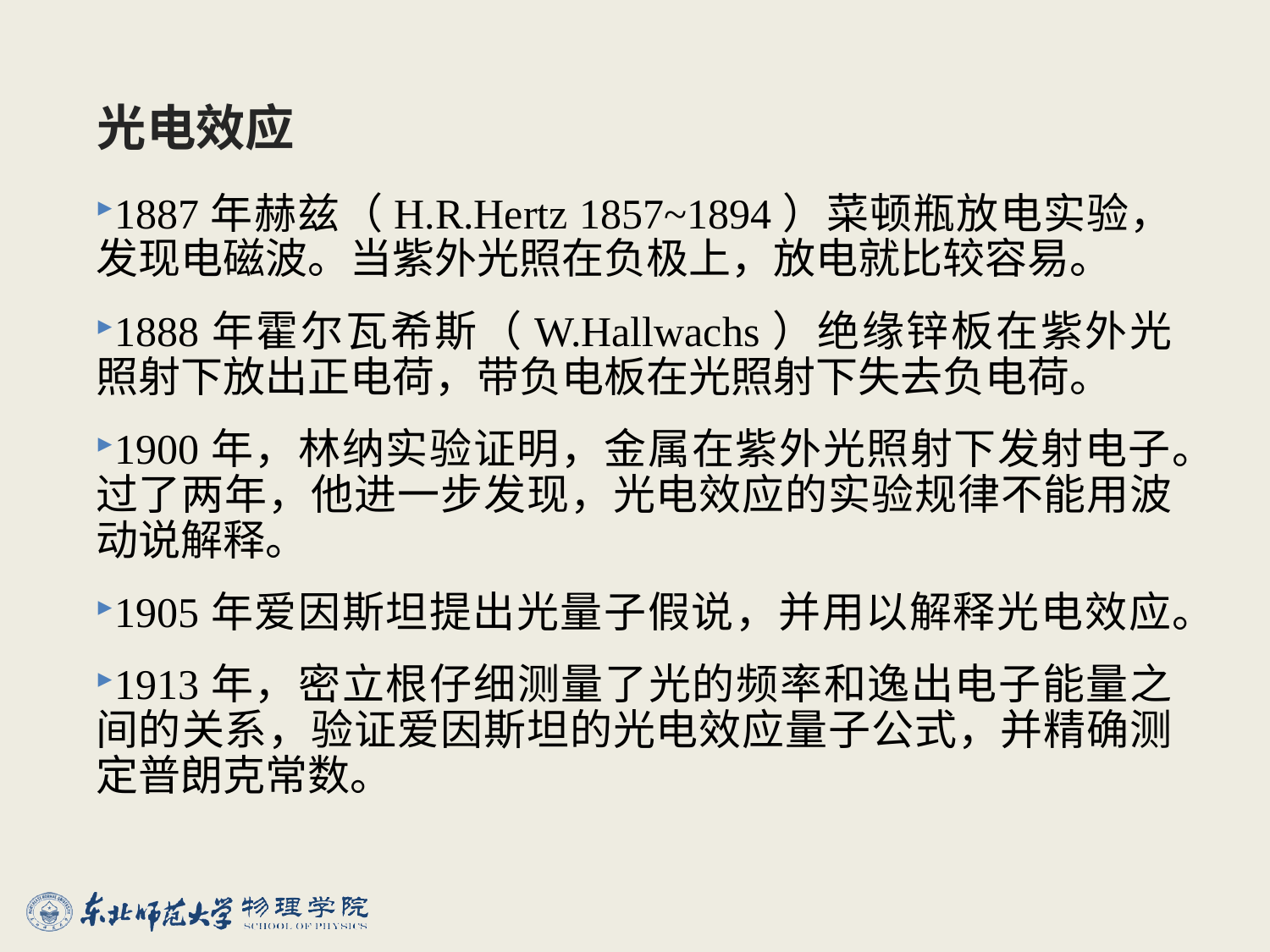

# 光电效应
1887年赫兹（H.R.Hertz 1857~1894）菜顿瓶放电实验，发现电磁波。当紫外光照在负极上，放电就比较容易。
1888年霍尔瓦希斯（W.Hallwachs）绝缘锌板在紫外光照射下放出正电荷，带负电板在光照射下失去负电荷。
1900年，林纳实验证明，金属在紫外光照射下发射电子。过了两年，他进一步发现，光电效应的实验规律不能用波动说解释。
1905年爱因斯坦提出光量子假说，并用以解释光电效应。
1913年，密立根仔细测量了光的频率和逸出电子能量之间的关系，验证爱因斯坦的光电效应量子公式，并精确测定普朗克常数。